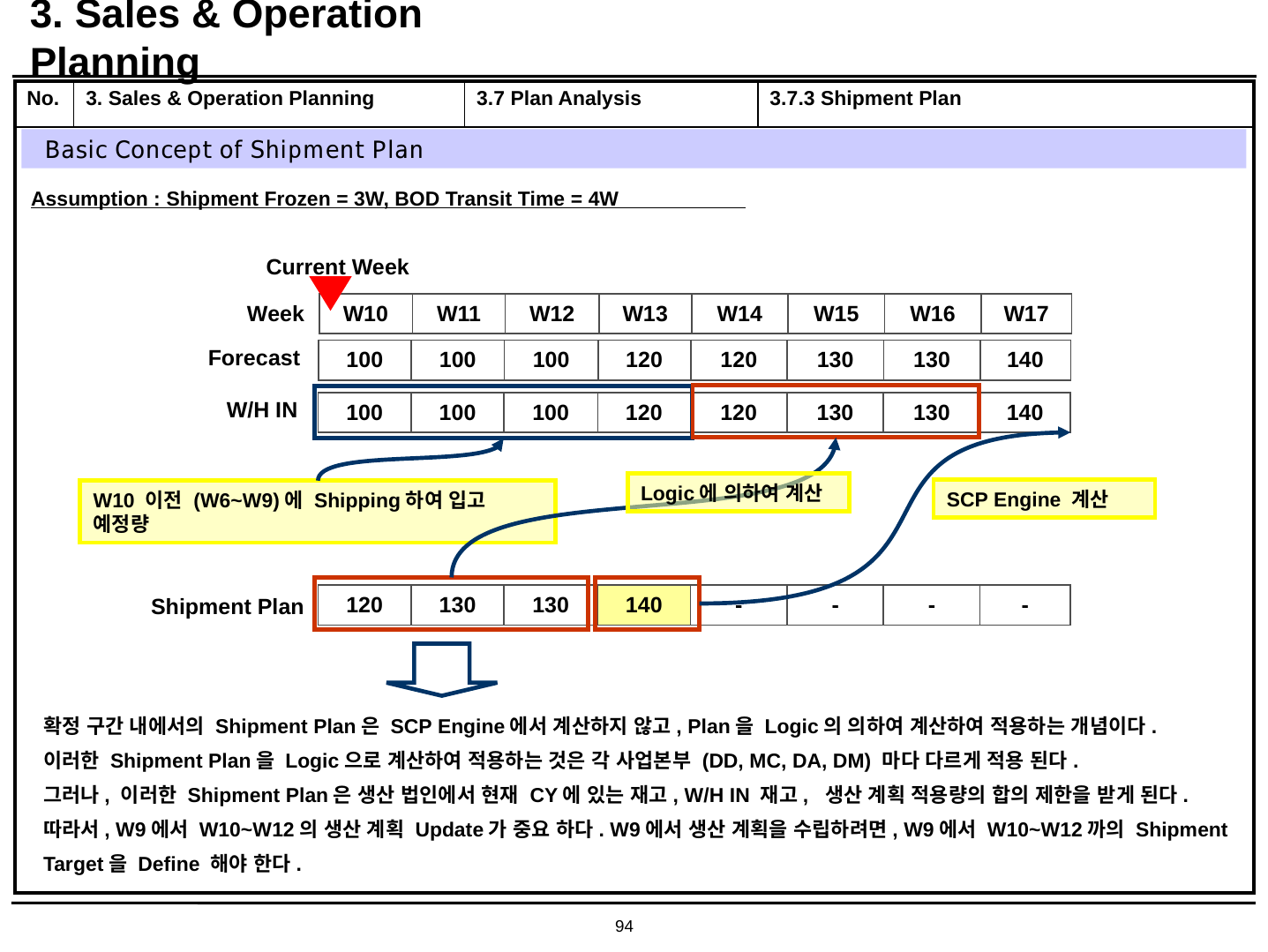

# 3. Sales & Operation Planning
| No. | 3. Sales & Operation Planning | 3.7 Plan Analysis | 3.7.3 Shipment Plan |
| --- | --- | --- | --- |
|  |  |  |  |
Basic Concept of Shipment Plan
Assumption : Shipment Frozen = 3W, BOD Transit Time = 4W

Current Week

Week
| W10 | W11 | W12 | W13 | W14 | W15 | W16 | W17 |
| --- | --- | --- | --- | --- | --- | --- | --- |
Forecast
| 100 | 100 | 100 | 120 | 120 | 130 | 130 | 140 |
| --- | --- | --- | --- | --- | --- | --- | --- |

W/H IN
| 100 | 100 | 100 | 120 | 120 | 130 | 130 | 140 |
| --- | --- | --- | --- | --- | --- | --- | --- |

Logic에 의하여 계산
SCP Engine 계산
W10 이전 (W6~W9)에 Shipping하여 입고 예정량

| 120 | 130 | 130 | 140 | - | - | - | - |
| --- | --- | --- | --- | --- | --- | --- | --- |
Shipment Plan

확정 구간 내에서의 Shipment Plan은 SCP Engine에서 계산하지 않고, Plan을 Logic의 의하여 계산하여 적용하는 개념이다.
이러한 Shipment Plan을 Logic으로 계산하여 적용하는 것은 각 사업본부 (DD, MC, DA, DM) 마다 다르게 적용 된다.
그러나, 이러한 Shipment Plan은 생산 법인에서 현재 CY에 있는 재고, W/H IN 재고,  생산 계획 적용량의 합의 제한을 받게 된다.
따라서, W9에서 W10~W12의 생산 계획 Update가 중요 하다. W9에서 생산 계획을 수립하려면, W9에서 W10~W12까의 Shipment
Target을 Define 해야 한다.
94